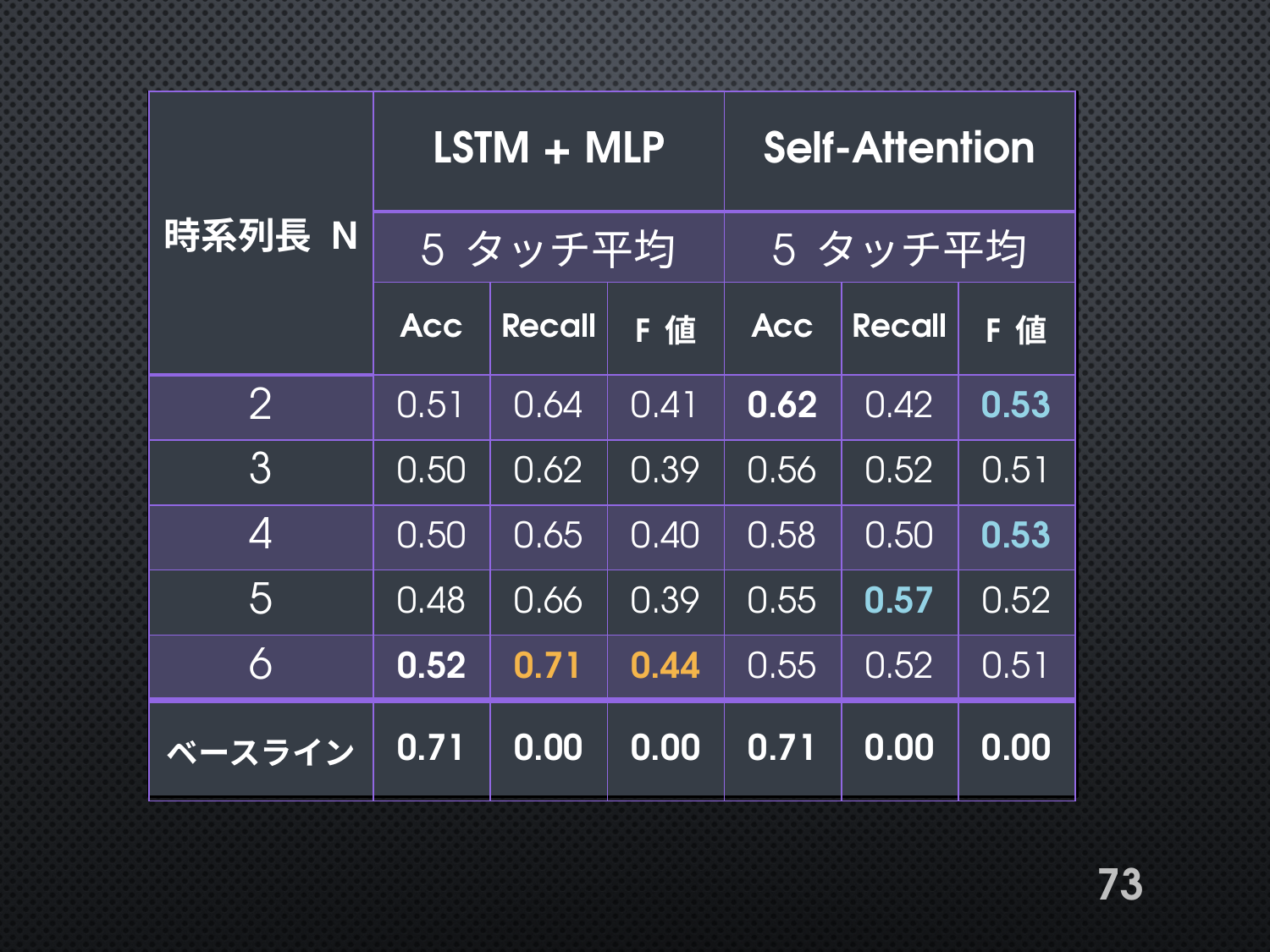

| 時系列長 N | LSTM + MLP |  |  | Self-Attention |  |  |
| --- | --- | --- | --- | --- | --- | --- |
|  | 5 タッチ平均 |  |  | 5 タッチ平均 |  |  |
|  | Acc | Recall | F 値 | Acc | Recall | F 値 |
| 2 | 0.51 | 0.64 | 0.41 | 0.62 | 0.42 | 0.53 |
| 3 | 0.50 | 0.62 | 0.39 | 0.56 | 0.52 | 0.51 |
| 4 | 0.50 | 0.65 | 0.40 | 0.58 | 0.50 | 0.53 |
| 5 | 0.48 | 0.66 | 0.39 | 0.55 | 0.57 | 0.52 |
| 6 | 0.52 | 0.71 | 0.44 | 0.55 | 0.52 | 0.51 |
| ベースライン | 0.71 | 0.00 | 0.00 | 0.71 | 0.00 | 0.00 |
73